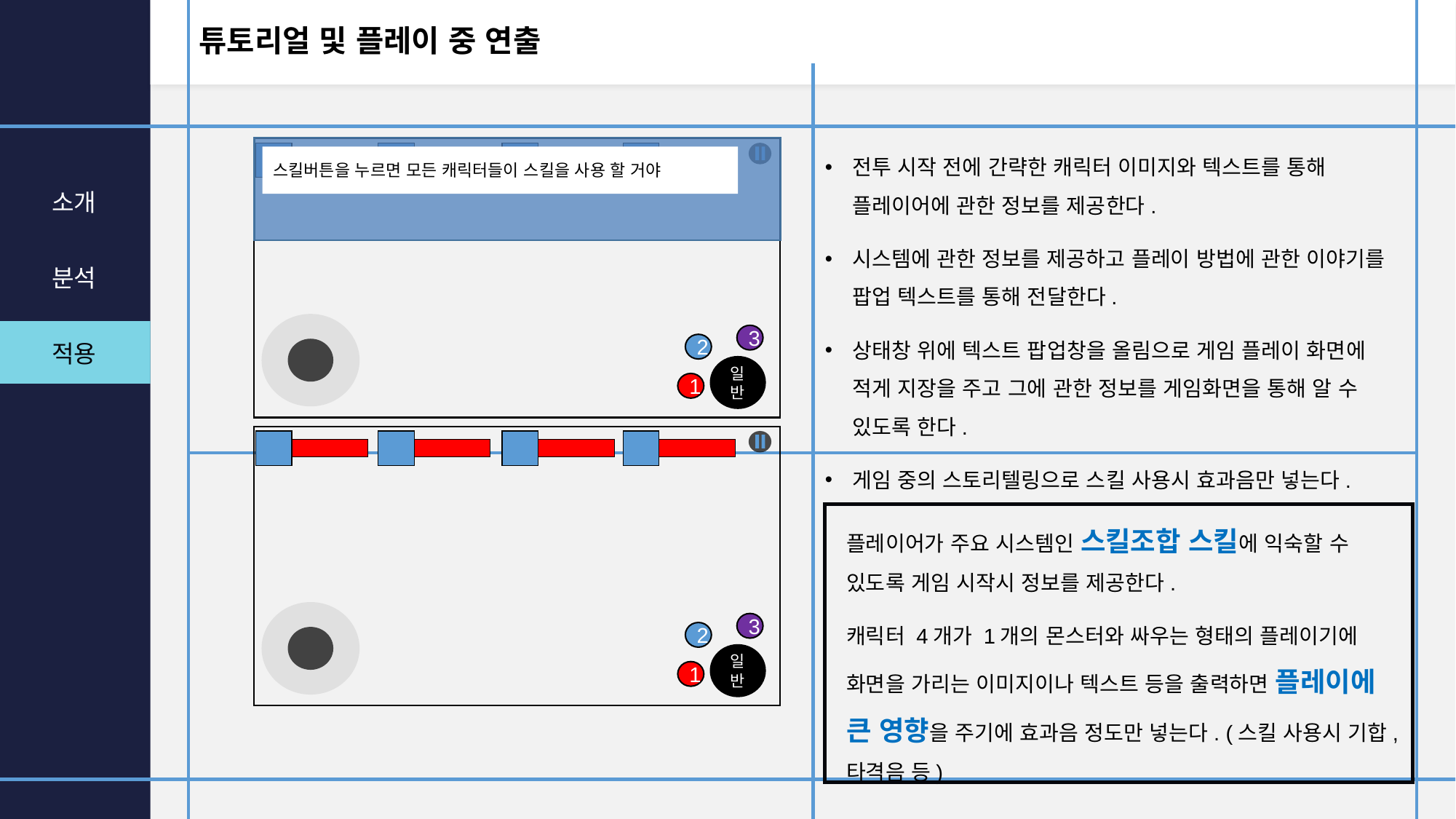

# 튜토리얼 및 플레이 중 연출
전투 시작 전에 간략한 캐릭터 이미지와 텍스트를 통해 플레이어에 관한 정보를 제공한다.
시스템에 관한 정보를 제공하고 플레이 방법에 관한 이야기를 팝업 텍스트를 통해 전달한다.
상태창 위에 텍스트 팝업창을 올림으로 게임 플레이 화면에 적게 지장을 주고 그에 관한 정보를 게임화면을 통해 알 수 있도록 한다.
게임 중의 스토리텔링으로 스킬 사용시 효과음만 넣는다.
플레이어가 주요 시스템인 스킬조합 스킬에 익숙할 수 있도록 게임 시작시 정보를 제공한다.
캐릭터 4개가 1개의 몬스터와 싸우는 형태의 플레이기에 화면을 가리는 이미지이나 텍스트 등을 출력하면 플레이에 큰 영향을 주기에 효과음 정도만 넣는다. (스킬 사용시 기합, 타격음 등)

3
2
일반
1

스킬버튼을 누르면 모든 캐릭터들이 스킬을 사용 할 거야

3
2
일반
1